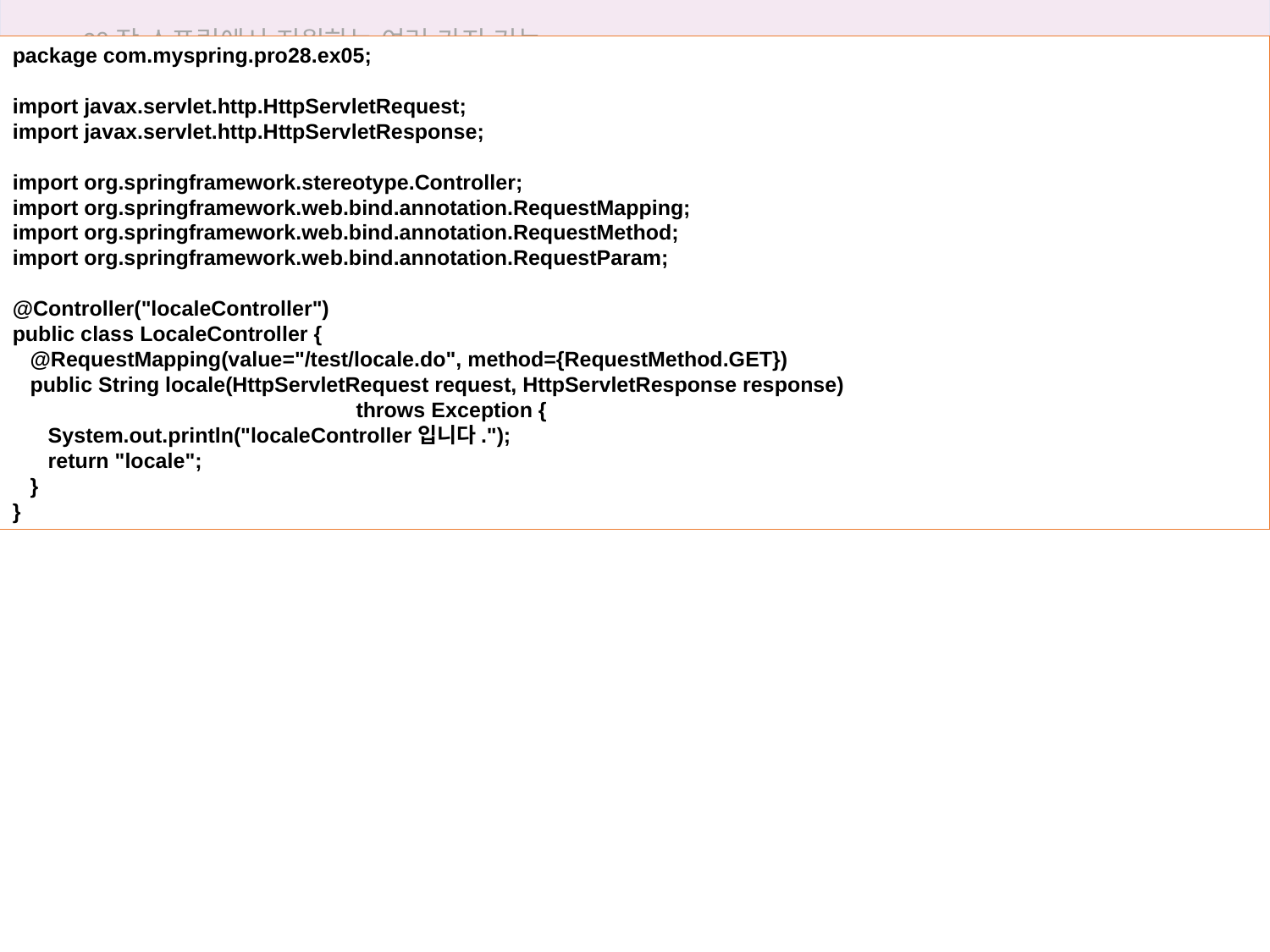

28장 스프링에서 지원하는 여러 가지 기능
package com.myspring.pro28.ex05;

import javax.servlet.http.HttpServletRequest;
import javax.servlet.http.HttpServletResponse;

import org.springframework.stereotype.Controller;
import org.springframework.web.bind.annotation.RequestMapping;
import org.springframework.web.bind.annotation.RequestMethod;
import org.springframework.web.bind.annotation.RequestParam;

@Controller("localeController")
public class LocaleController {
   @RequestMapping(value="/test/locale.do", method={RequestMethod.GET})
   public String locale(HttpServletRequest request, HttpServletResponse response)
                                                          throws Exception {
      System.out.println("localeController입니다.");
      return "locale";
   }
}
28.5 스프링 인터셉터 사용하기